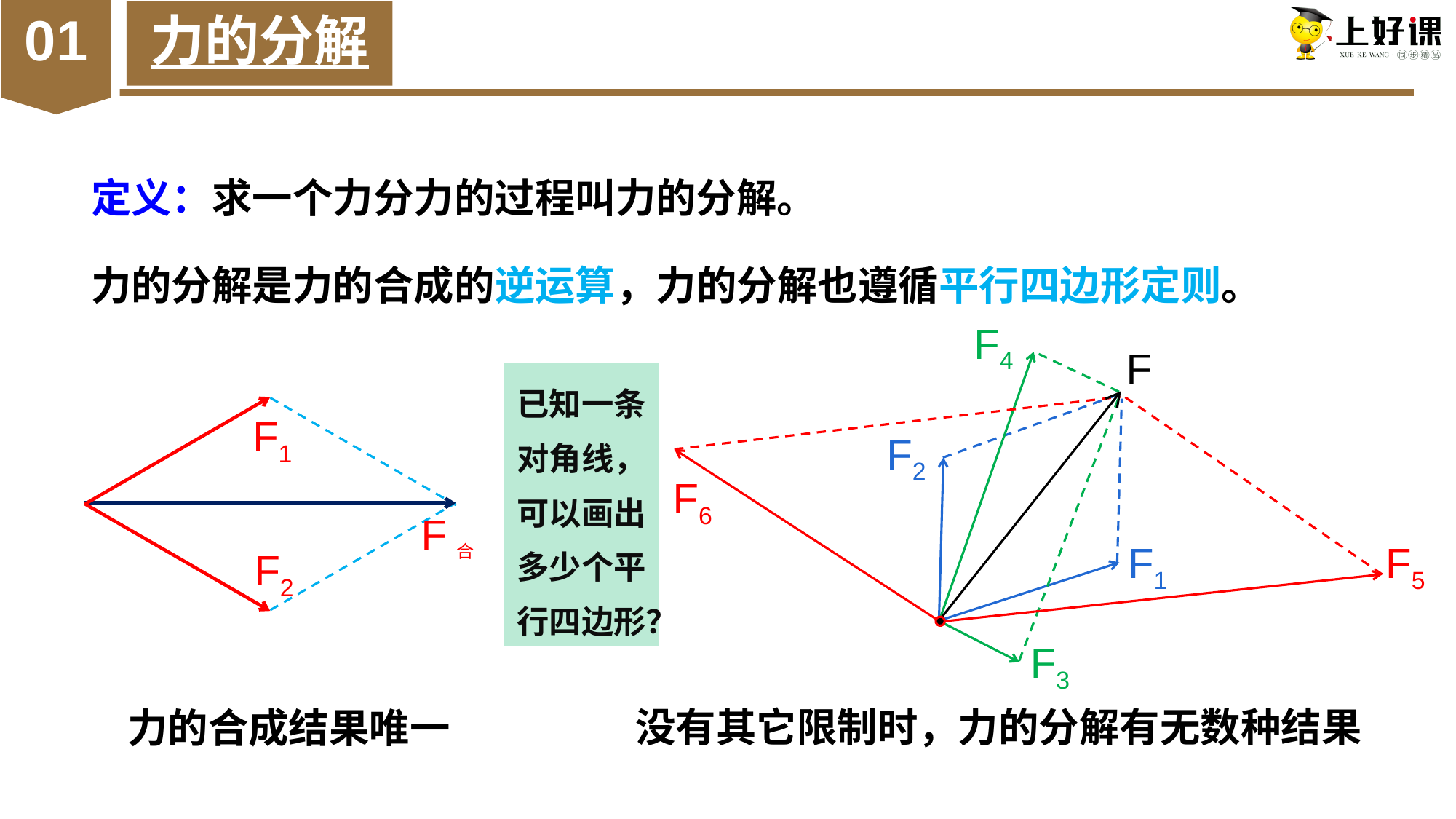

01
力的分解

定义：求一个力分力的过程叫力的分解。
力的分解是力的合成的逆运算，力的分解也遵循平行四边形定则。
F4

F

已知一条对角线，可以画出多少个平行四边形？

F1

F6

F2

F合
F1

F5

F2

F3
没有其它限制时，力的分解有无数种结果
力的合成结果唯一